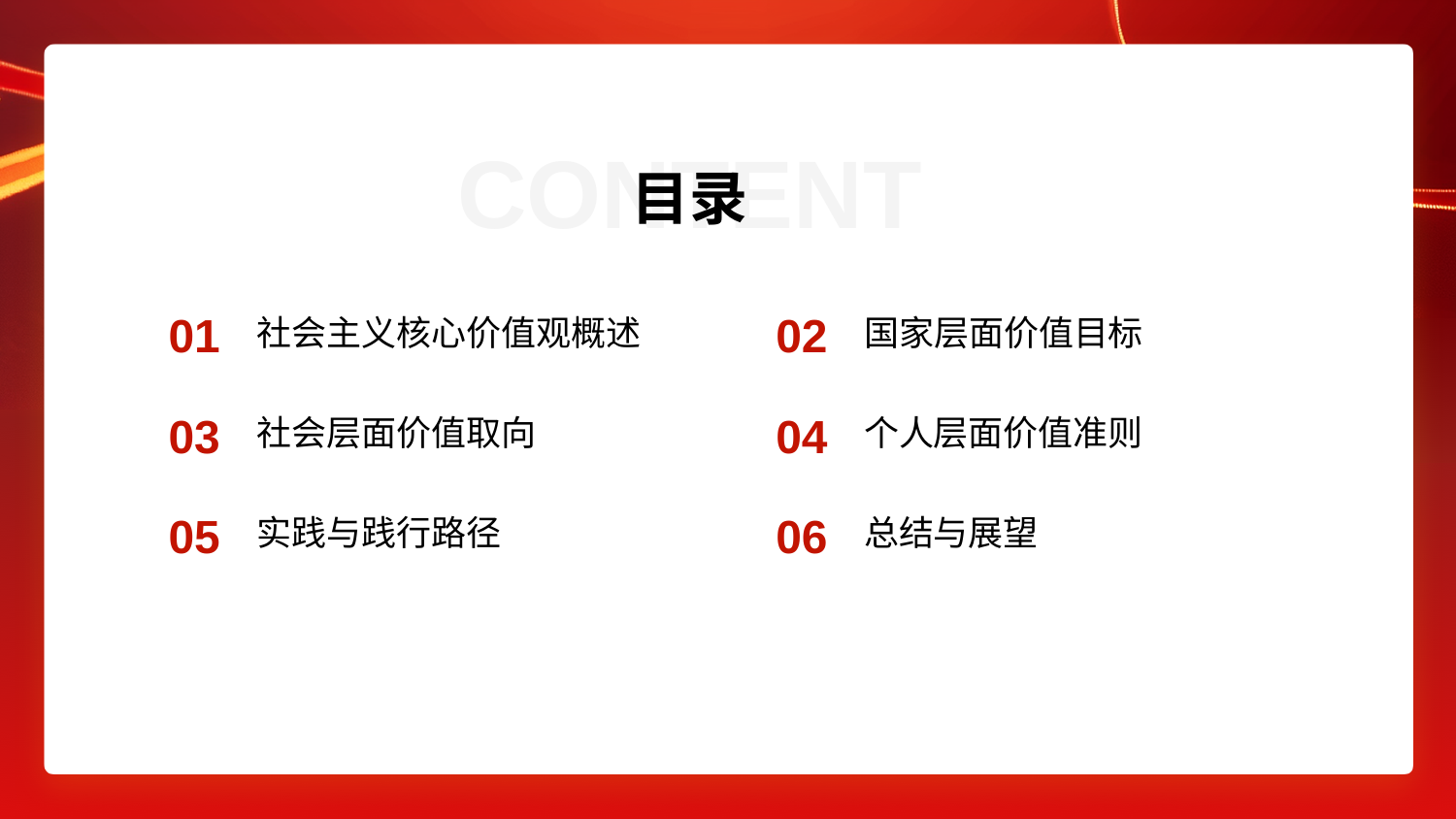

CONTENT
目录
01
02
社会主义核心价值观概述
国家层面价值目标
03
04
社会层面价值取向
个人层面价值准则
05
06
实践与践行路径
总结与展望